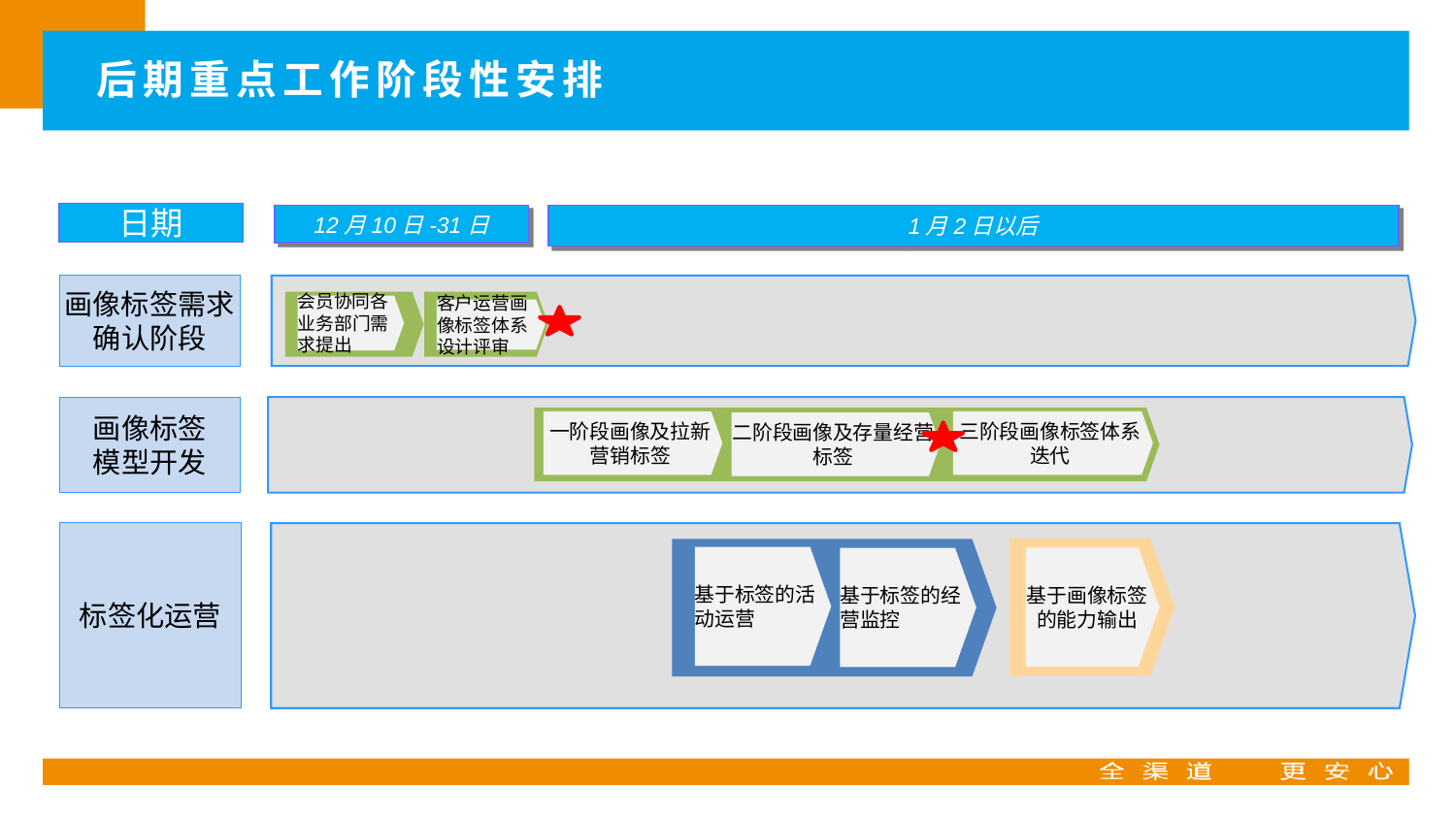

后期重点工作阶段性安排

#
日期
1月2日以后
12月10日-31日
画像标签需求确认阶段

会员协同各业务部门需求提出
客户运营画像标签体系设计评审

画像标签
模型开发

一阶段画像及拉新营销标签
三阶段画像标签体系迭代
二阶段画像及存量经营标签

标签化运营

基于标签的活动运营
基于画像标签的能力输出
基于标签的经营监控